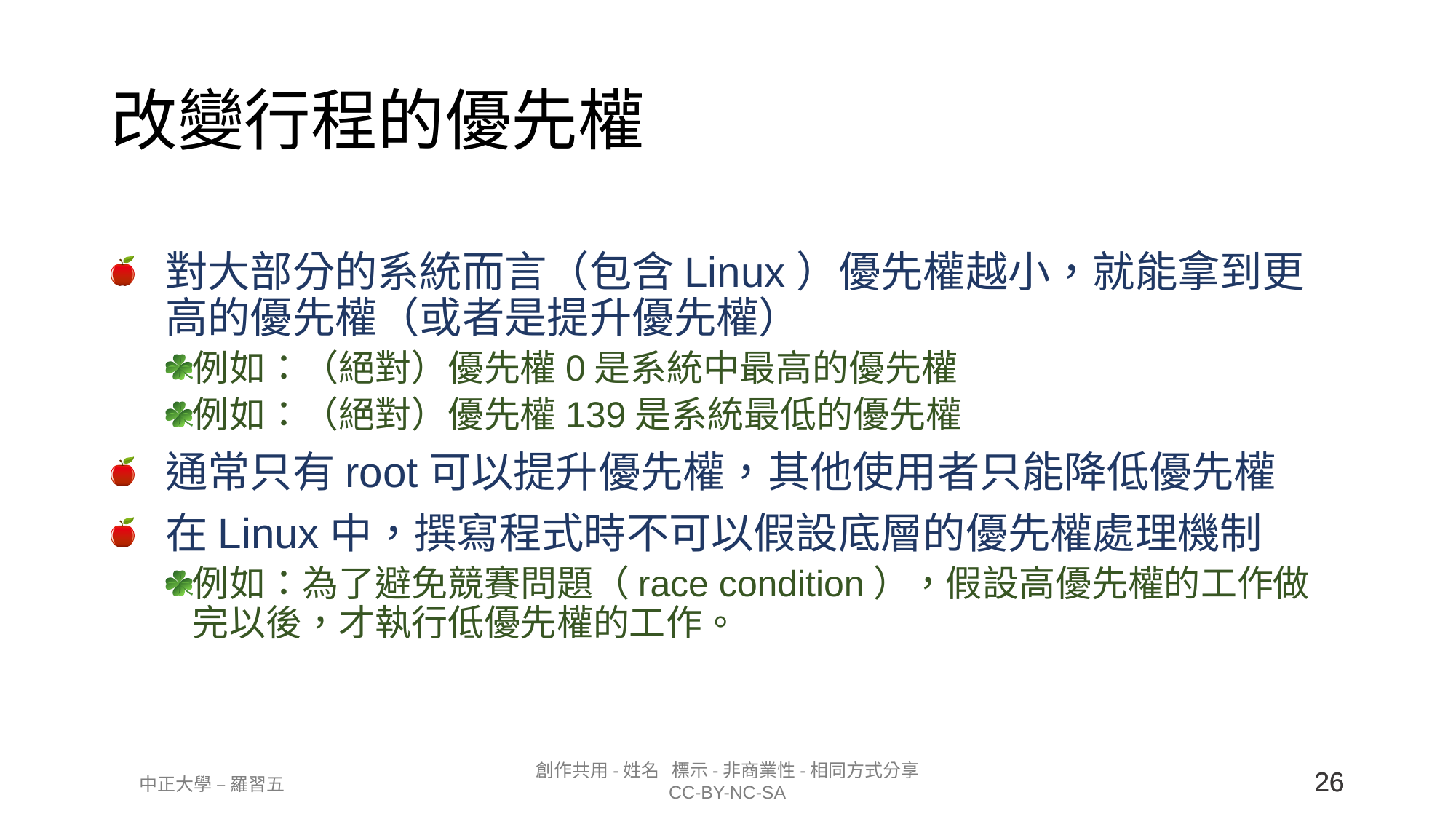

# 改變行程的優先權
對大部分的系統而言（包含Linux）優先權越小，就能拿到更高的優先權（或者是提升優先權）
例如：（絕對）優先權0是系統中最高的優先權
例如：（絕對）優先權139是系統最低的優先權
通常只有root可以提升優先權，其他使用者只能降低優先權
在Linux中，撰寫程式時不可以假設底層的優先權處理機制
例如：為了避免競賽問題（race condition），假設高優先權的工作做完以後，才執行低優先權的工作。